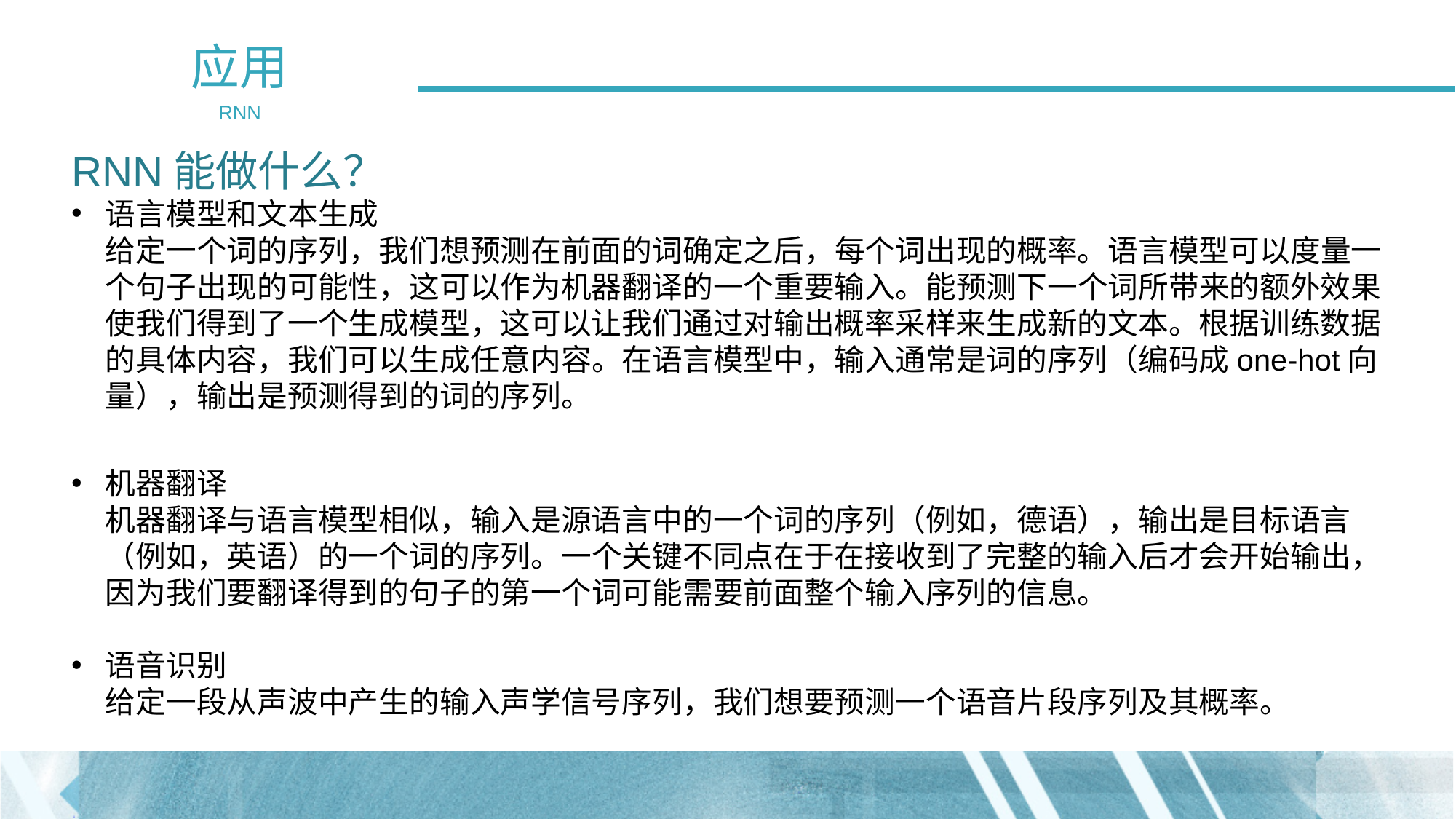

应用

RNN
RNN能做什么？
语言模型和文本生成 
给定一个词的序列，我们想预测在前面的词确定之后，每个词出现的概率。语言模型可以度量一个句子出现的可能性，这可以作为机器翻译的一个重要输入。能预测下一个词所带来的额外效果使我们得到了一个生成模型，这可以让我们通过对输出概率采样来生成新的文本。根据训练数据的具体内容，我们可以生成任意内容。在语言模型中，输入通常是词的序列（编码成one-hot向量），输出是预测得到的词的序列。

机器翻译 
机器翻译与语言模型相似，输入是源语言中的一个词的序列（例如，德语），输出是目标语言（例如，英语）的一个词的序列。一个关键不同点在于在接收到了完整的输入后才会开始输出，因为我们要翻译得到的句子的第一个词可能需要前面整个输入序列的信息。

语音识别 
给定一段从声波中产生的输入声学信号序列，我们想要预测一个语音片段序列及其概率。